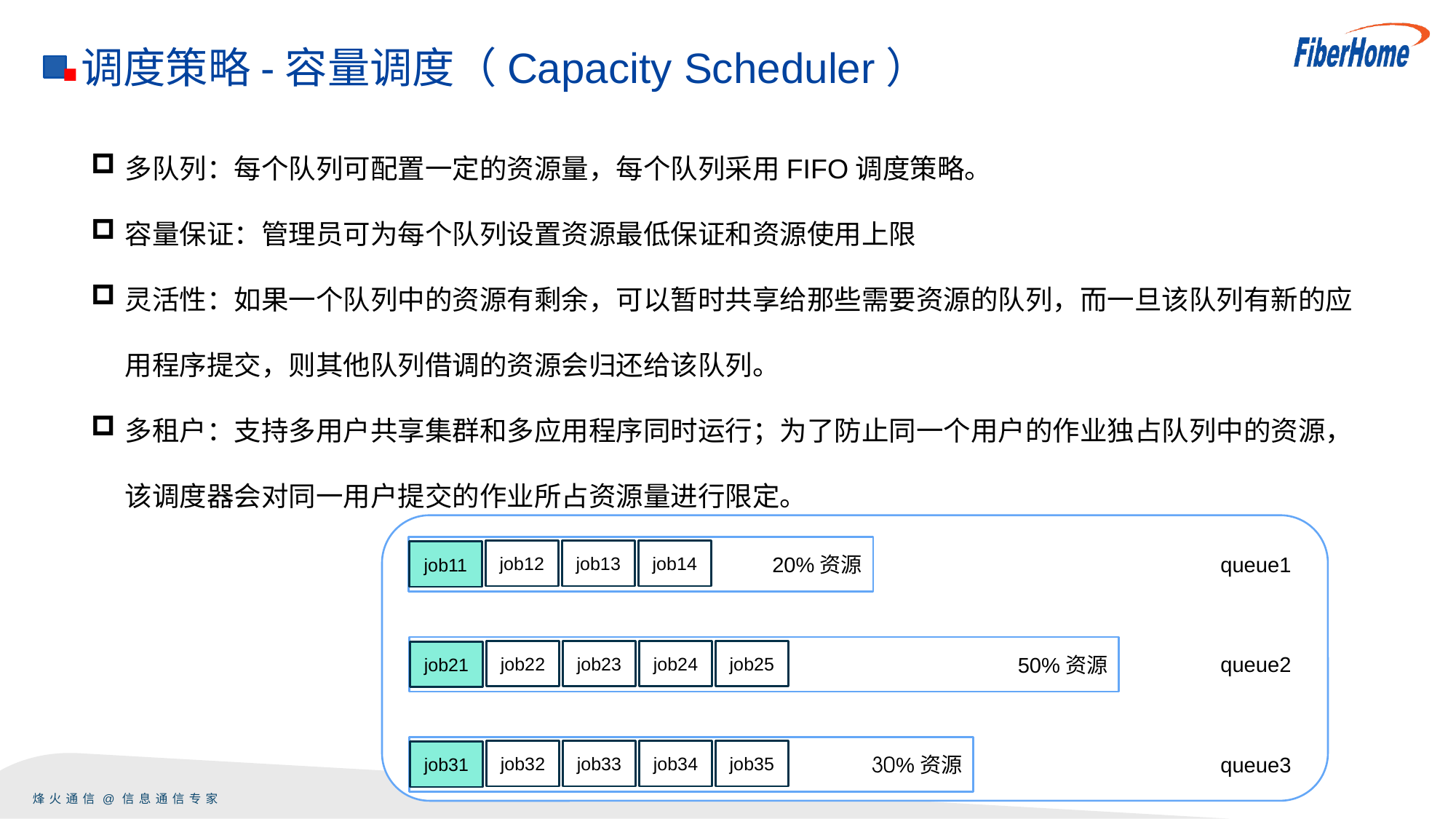

调度策略-容量调度（Capacity Scheduler）
多队列：每个队列可配置一定的资源量，每个队列采用FIFO调度策略。
容量保证：管理员可为每个队列设置资源最低保证和资源使用上限
灵活性：如果一个队列中的资源有剩余，可以暂时共享给那些需要资源的队列，而一旦该队列有新的应用程序提交，则其他队列借调的资源会归还给该队列。
多租户：支持多用户共享集群和多应用程序同时运行；为了防止同一个用户的作业独占队列中的资源，该调度器会对同一用户提交的作业所占资源量进行限定。

20%资源
job12
job13
job14
job11
queue1
50%资源
job22
job23
job24
job25
job21
queue2
30%资源
job32
job33
job34
job35
job31
queue3